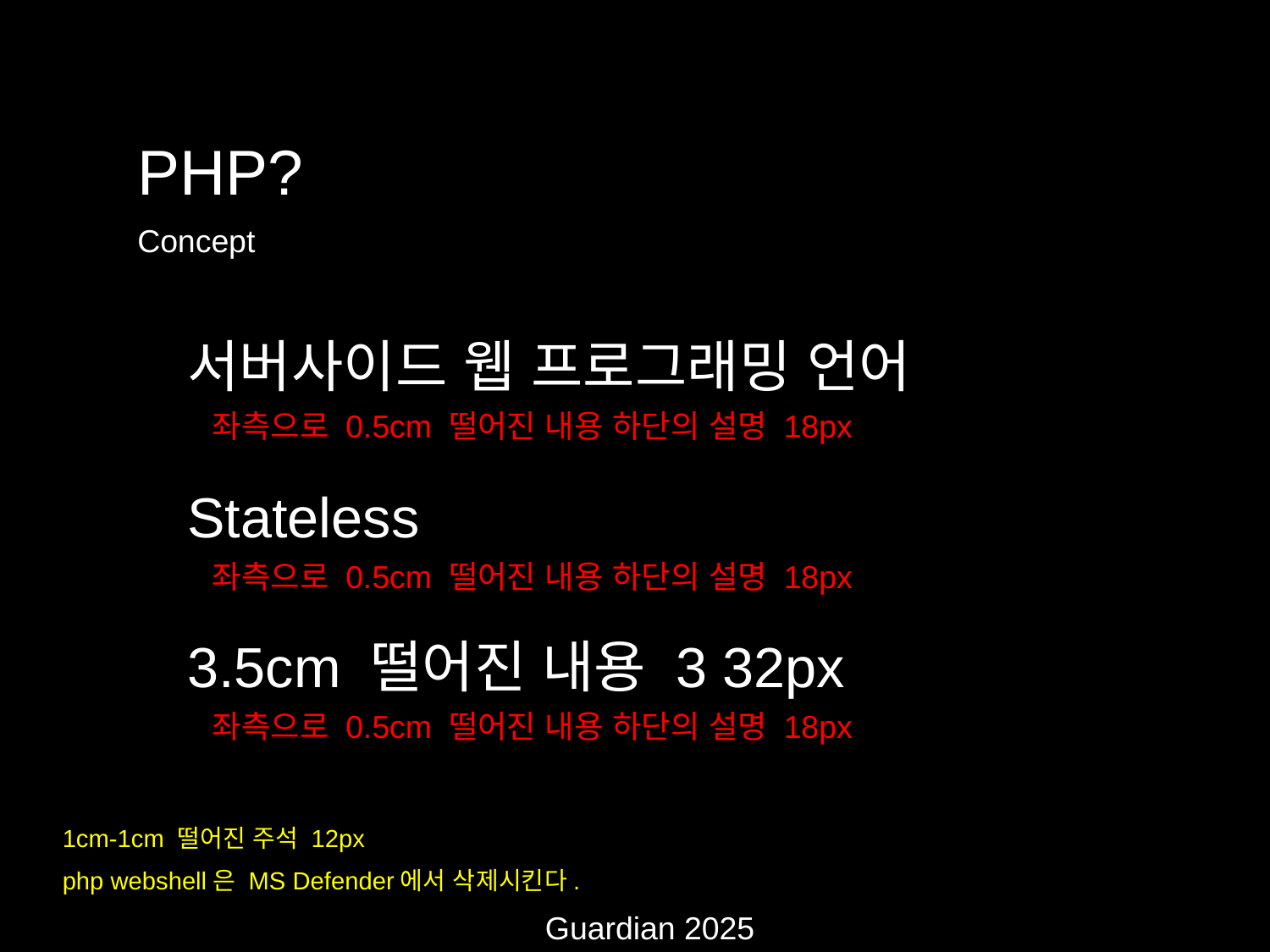

PHP?
Concept
서버사이드 웹 프로그래밍 언어
좌측으로 0.5cm 떨어진 내용 하단의 설명 18px
Stateless
좌측으로 0.5cm 떨어진 내용 하단의 설명 18px
3.5cm 떨어진 내용 3 32px
좌측으로 0.5cm 떨어진 내용 하단의 설명 18px
1cm-1cm 떨어진 주석 12px
php webshell은 MS Defender에서 삭제시킨다.